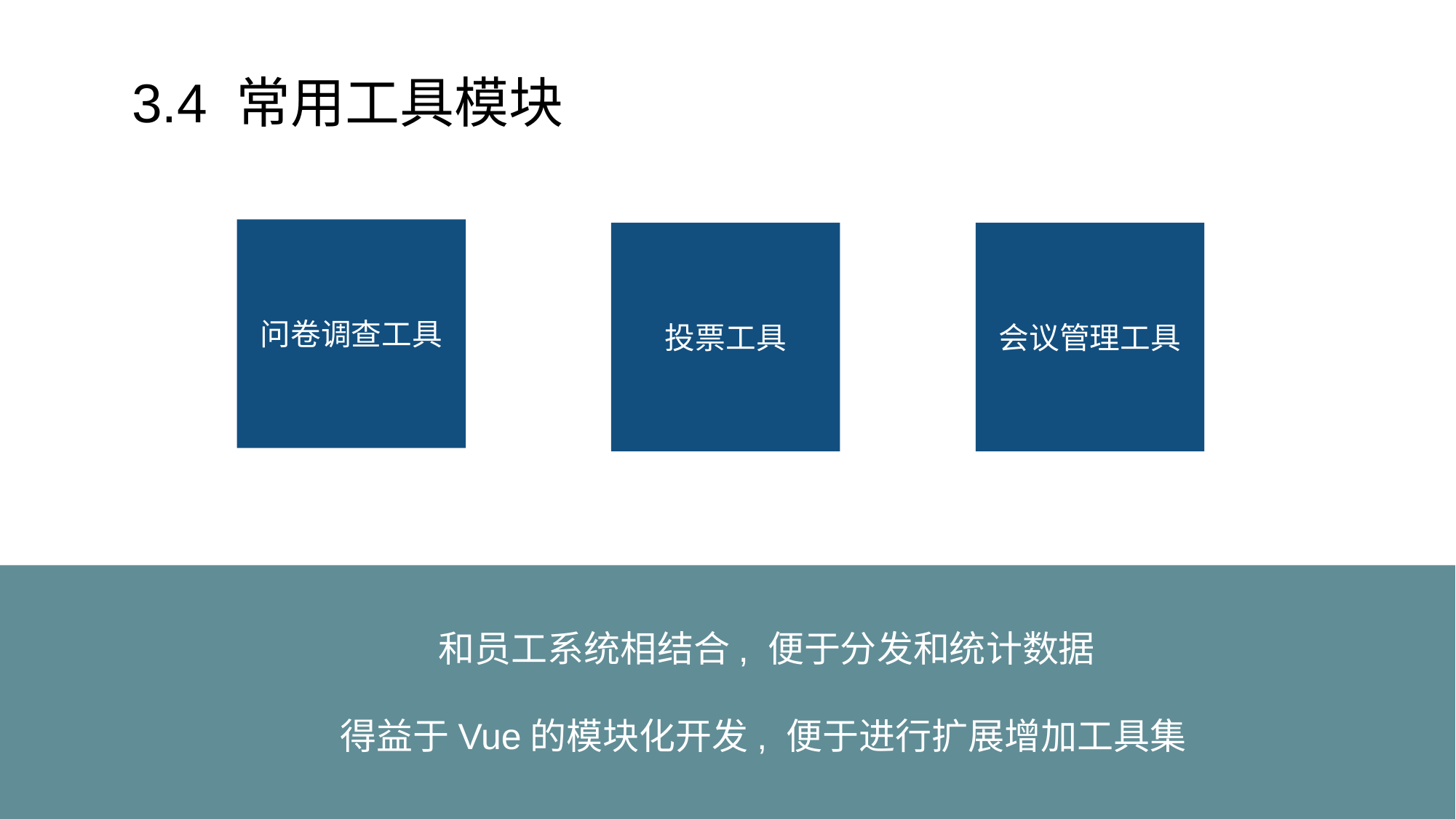

# 3.4 常用工具模块
问卷调查工具
投票工具
会议管理工具

和员工系统相结合, 便于分发和统计数据

得益于Vue的模块化开发, 便于进行扩展增加工具集